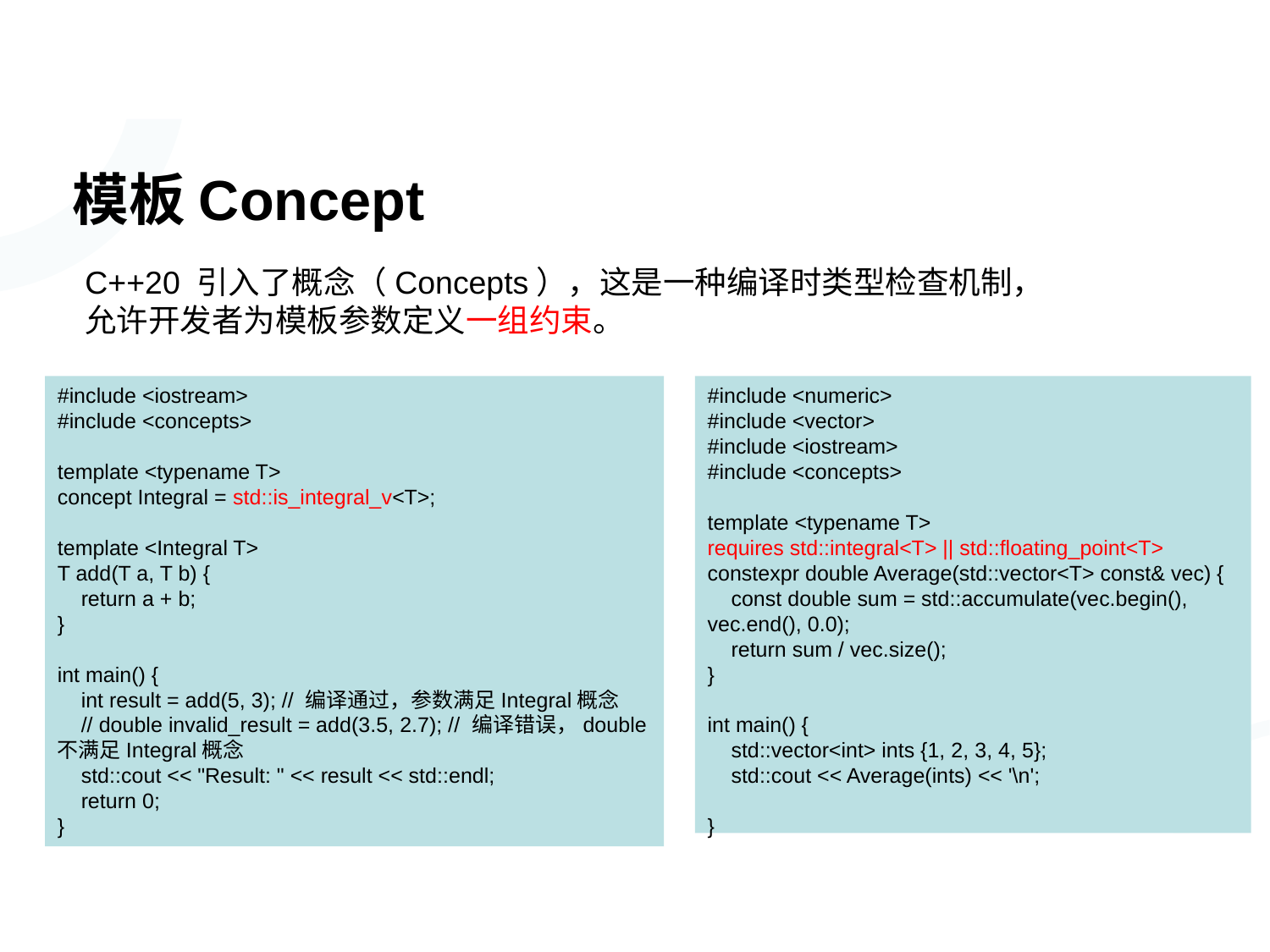

# 模板Concept
C++20 引入了概念（Concepts），这是一种编译时类型检查机制，允许开发者为模板参数定义一组约束。
#include <iostream>
#include <concepts>

template <typename T>
concept Integral = std::is_integral_v<T>;

template <Integral T>
T add(T a, T b) {
    return a + b;
}

int main() {
    int result = add(5, 3); // 编译通过，参数满足Integral概念
    // double invalid_result = add(3.5, 2.7); // 编译错误，double不满足Integral概念
    std::cout << "Result: " << result << std::endl;
    return 0;
}
#include <numeric>
#include <vector>
#include <iostream>
#include <concepts>

template <typename T>
requires std::integral<T> || std::floating_point<T>
constexpr double Average(std::vector<T> const& vec) {
    const double sum = std::accumulate(vec.begin(), vec.end(), 0.0);
    return sum / vec.size();
}

int main() {
    std::vector<int> ints {1, 2, 3, 4, 5};
    std::cout << Average(ints) << '\n';
}